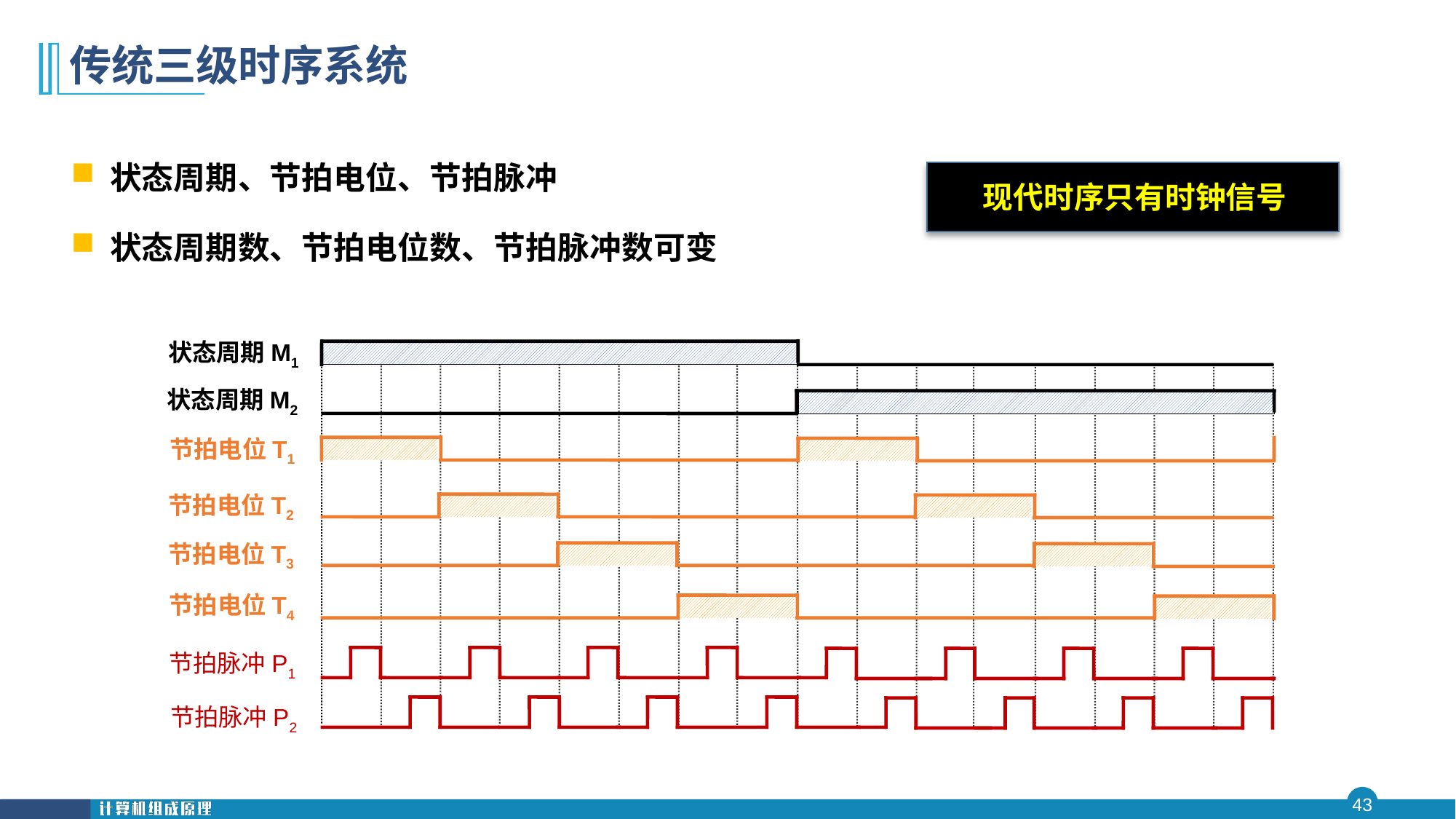

# 传统三级时序系统
状态周期、节拍电位、节拍脉冲
状态周期数、节拍电位数、节拍脉冲数可变

现代时序只有时钟信号
状态周期M1

状态周期M2

节拍电位T1

节拍电位T2

节拍电位T3

节拍电位T4

节拍脉冲P1

节拍脉冲P2